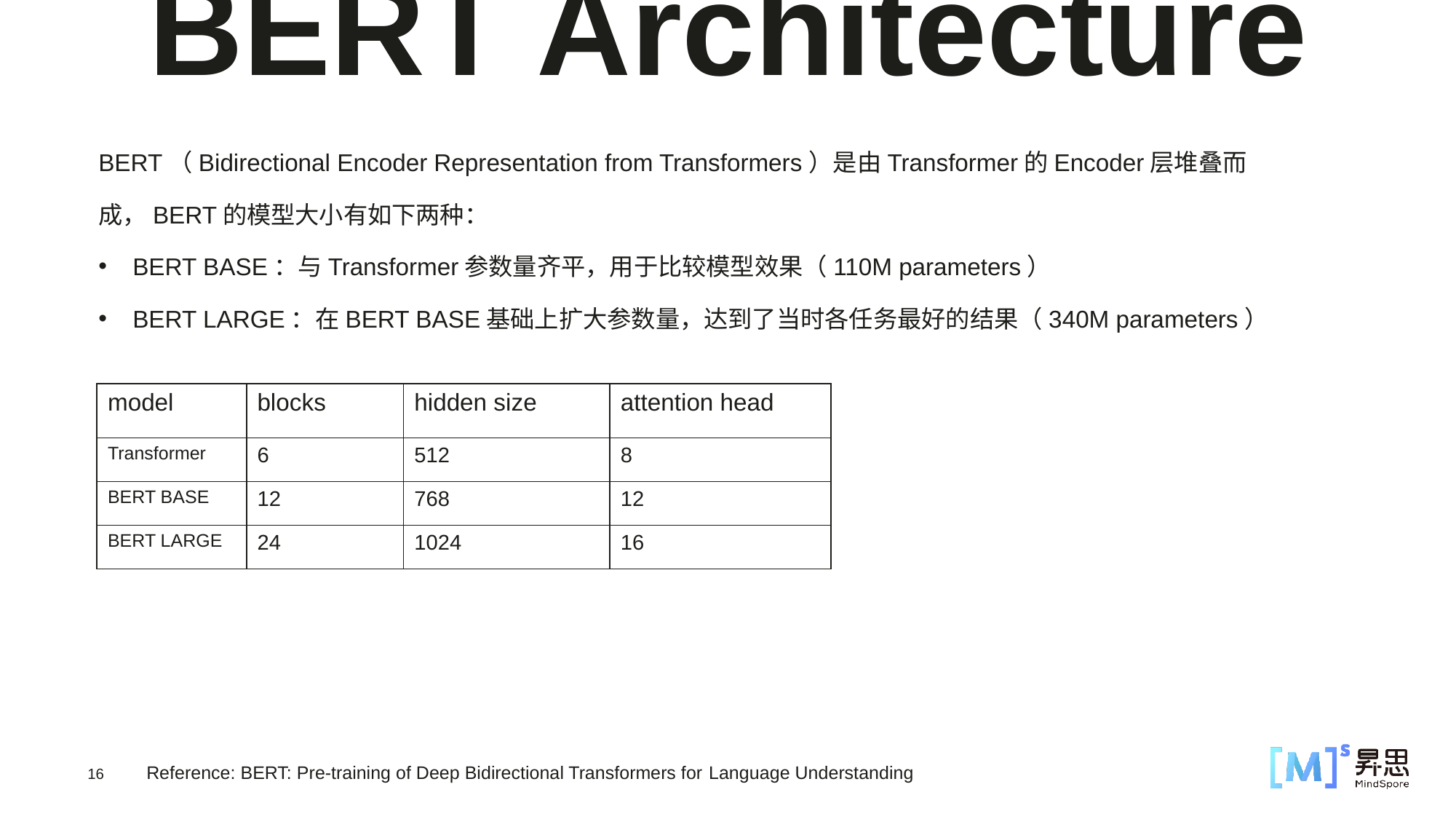

BERT Architecture
BERT（Bidirectional Encoder Representation from Transformers）是由Transformer的Encoder层堆叠而成，BERT的模型大小有如下两种：
BERT BASE：与Transformer参数量齐平，用于比较模型效果（110M parameters）
BERT LARGE：在BERT BASE基础上扩大参数量，达到了当时各任务最好的结果（340M parameters）
| model | blocks | hidden size | attention head |
| --- | --- | --- | --- |
| Transformer | 6 | 512 | 8 |
| BERT BASE | 12 | 768 | 12 |
| BERT LARGE | 24 | 1024 | 16 |
Reference: BERT: Pre-training of Deep Bidirectional Transformers for Language Understanding